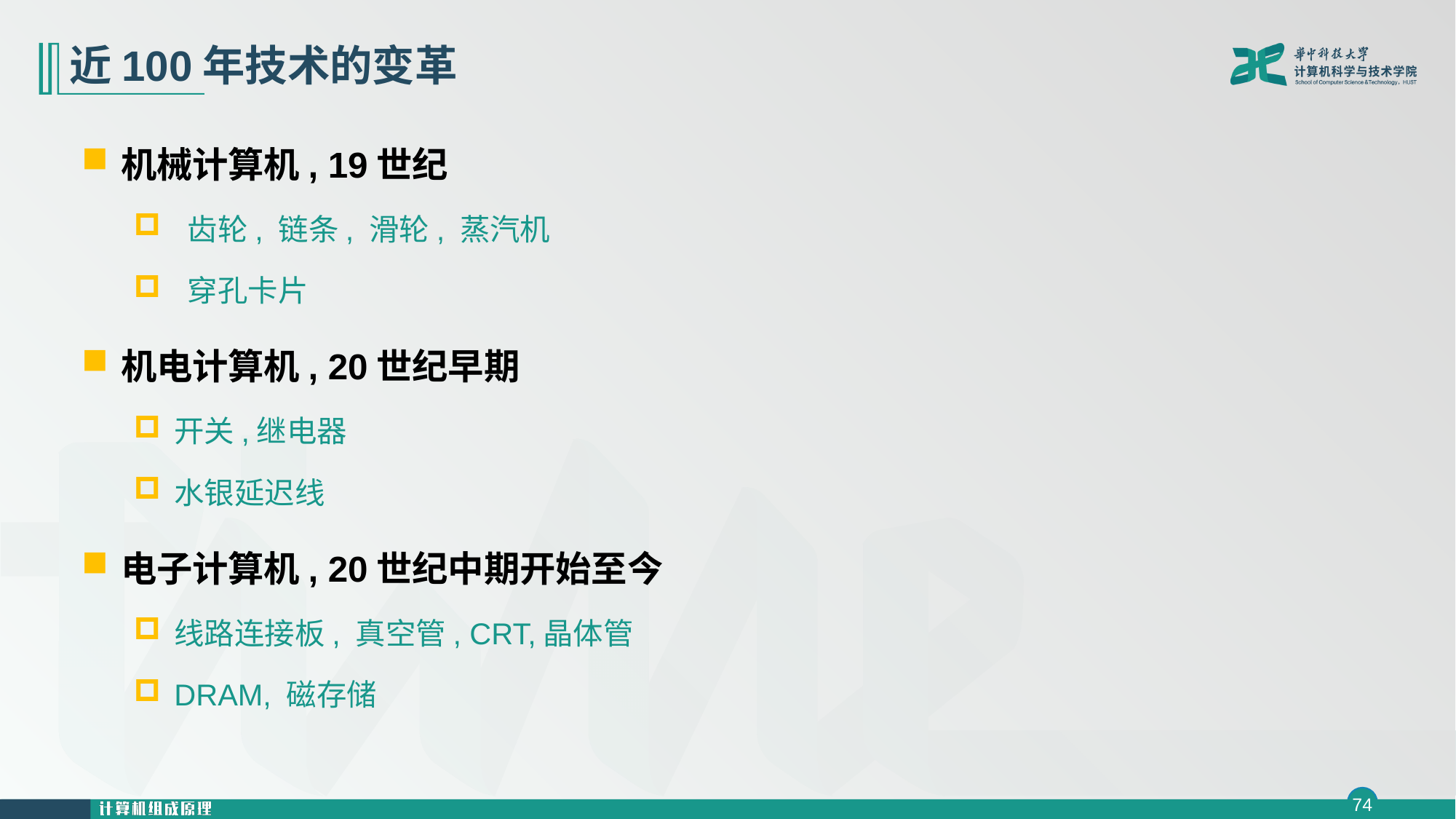

# 近100年技术的变革
机械计算机, 19世纪
 齿轮, 链条, 滑轮, 蒸汽机
 穿孔卡片
机电计算机, 20世纪早期
开关,继电器
水银延迟线
电子计算机, 20世纪中期开始至今
线路连接板, 真空管, CRT,晶体管
DRAM, 磁存储